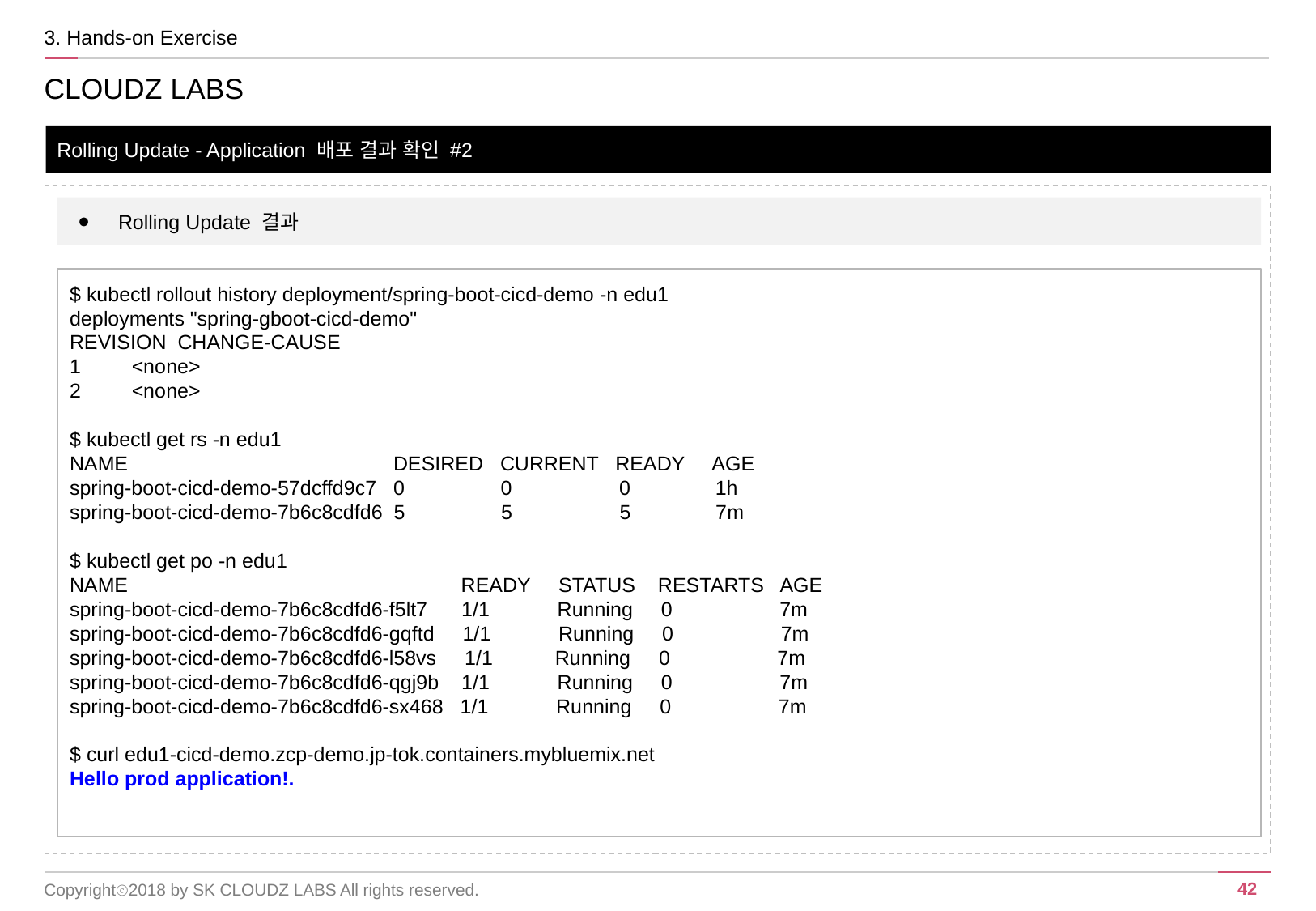

3. Hands-on Exercise

CLOUDZ LABS
Rolling Update - Application 배포 결과 확인 #2
Rolling Update 결과
$ kubectl rollout history deployment/spring-boot-cicd-demo -n edu1
deployments "spring-gboot-cicd-demo"
REVISION  CHANGE-CAUSE
1         <none>
2         <none>
$ kubectl get rs -n edu1
NAME                                               DESIRED   CURRENT   READY     AGE
spring-boot-cicd-demo-57dcffd9c7   0                 0                   0               1h
spring-boot-cicd-demo-7b6c8cdfd6  5                 5                   5               7m

$ kubectl get po -n edu1
NAME                                                           READY     STATUS    RESTARTS   AGE
spring-boot-cicd-demo-7b6c8cdfd6-f5lt7      1/1            Running     0                   7m
spring-boot-cicd-demo-7b6c8cdfd6-gqftd     1/1            Running     0                   7m
spring-boot-cicd-demo-7b6c8cdfd6-l58vs     1/1           Running     0                   7m
spring-boot-cicd-demo-7b6c8cdfd6-qgj9b    1/1            Running     0                   7m
spring-boot-cicd-demo-7b6c8cdfd6-sx468   1/1            Running     0                   7m

$ curl edu1-cicd-demo.zcp-demo.jp-tok.containers.mybluemix.net
Hello prod application!.
Copyrightⓒ2018 by SK CLOUDZ LABS All rights reserved.